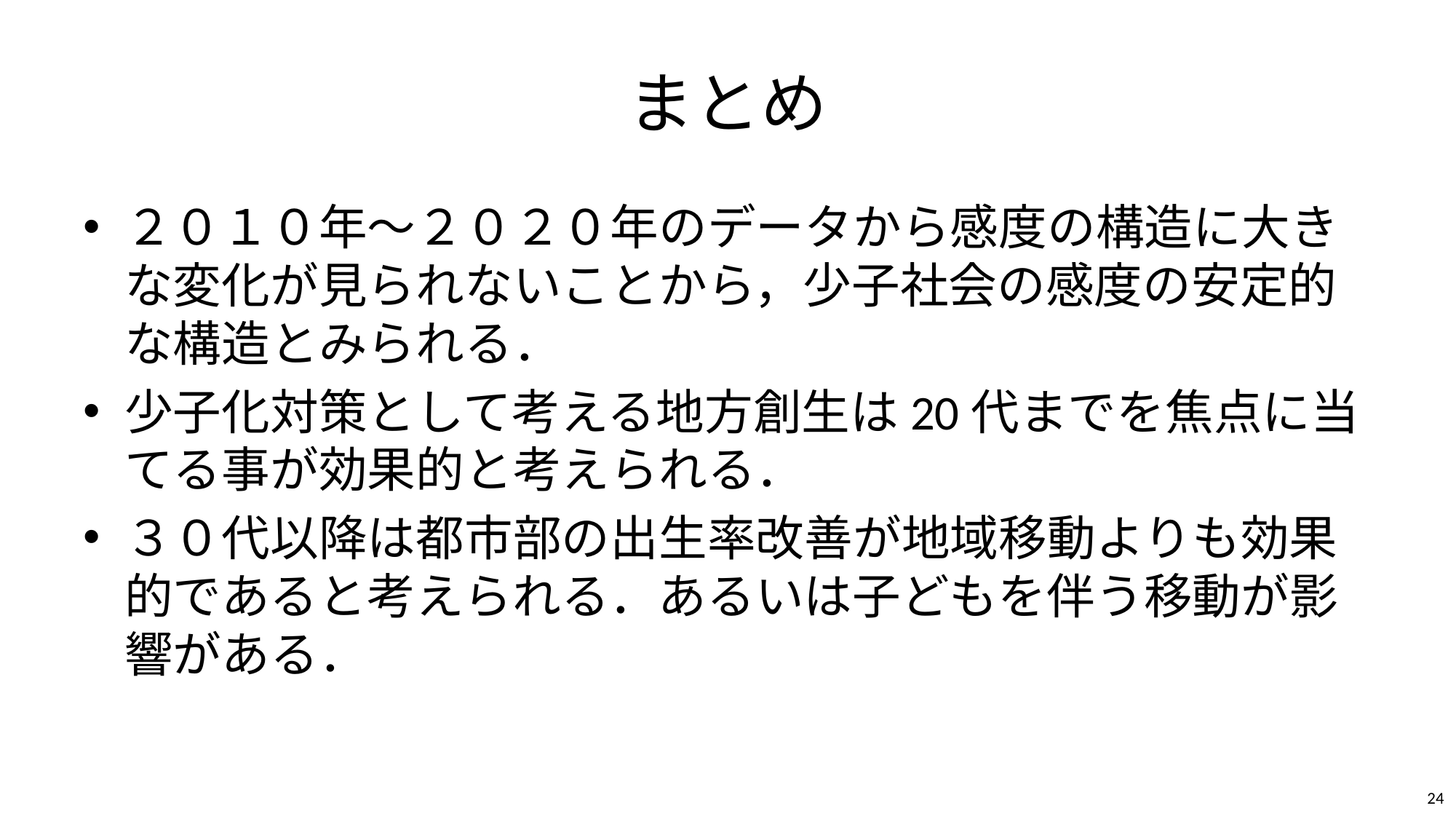

# まとめ
２０１０年～２０２０年のデータから感度の構造に大きな変化が見られないことから，少子社会の感度の安定的な構造とみられる．
少子化対策として考える地方創生は20代までを焦点に当てる事が効果的と考えられる．
３０代以降は都市部の出生率改善が地域移動よりも効果的であると考えられる．あるいは子どもを伴う移動が影響がある．
24